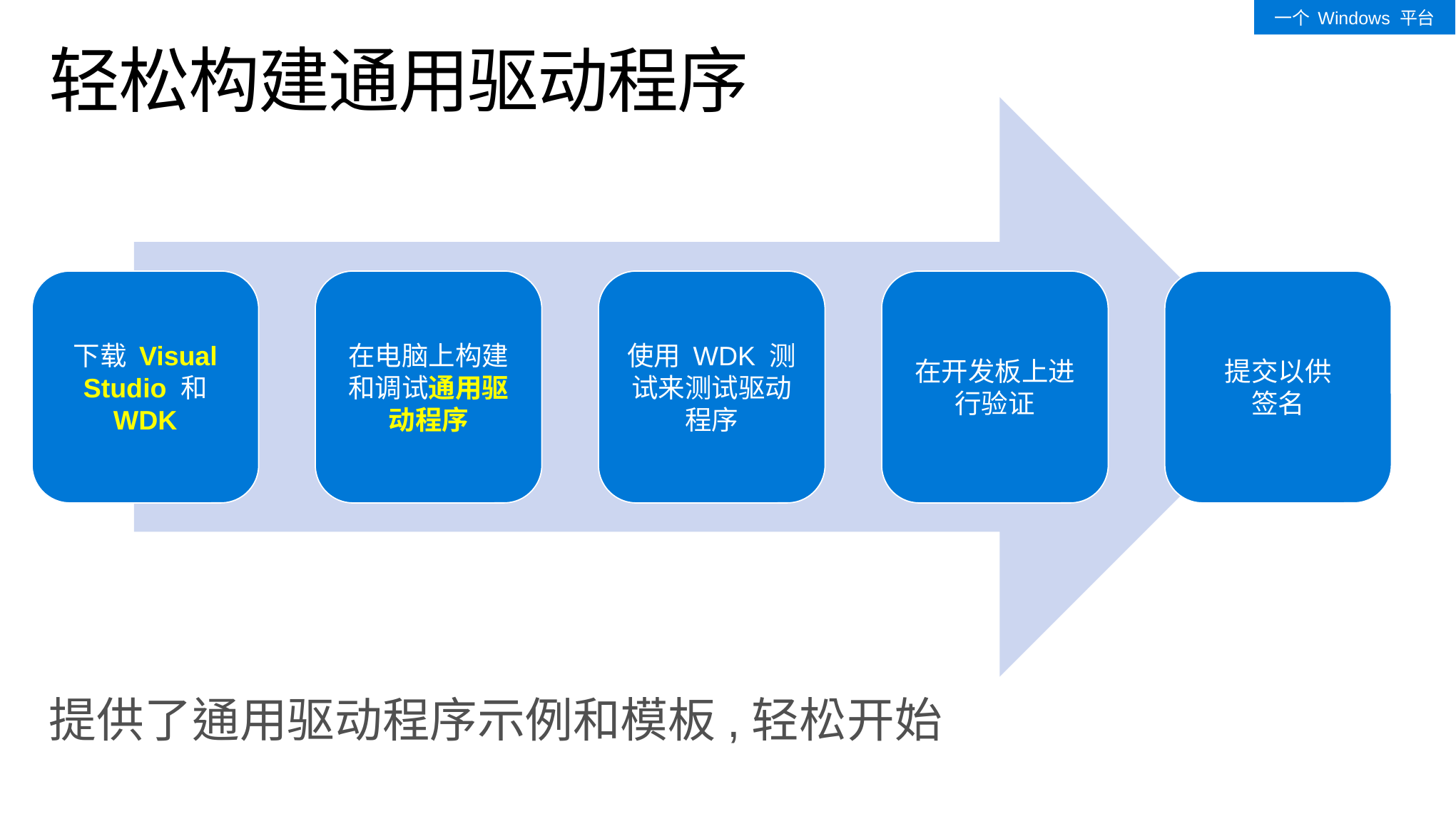

一个 Windows 平台
# 轻松构建通用驱动程序
下载 Visual Studio 和 WDK
在电脑上构建和调试通用驱动程序
使用 WDK 测试来测试驱动程序
提交以供
签名
在开发板上进行验证
提供了通用驱动程序示例和模板,轻松开始